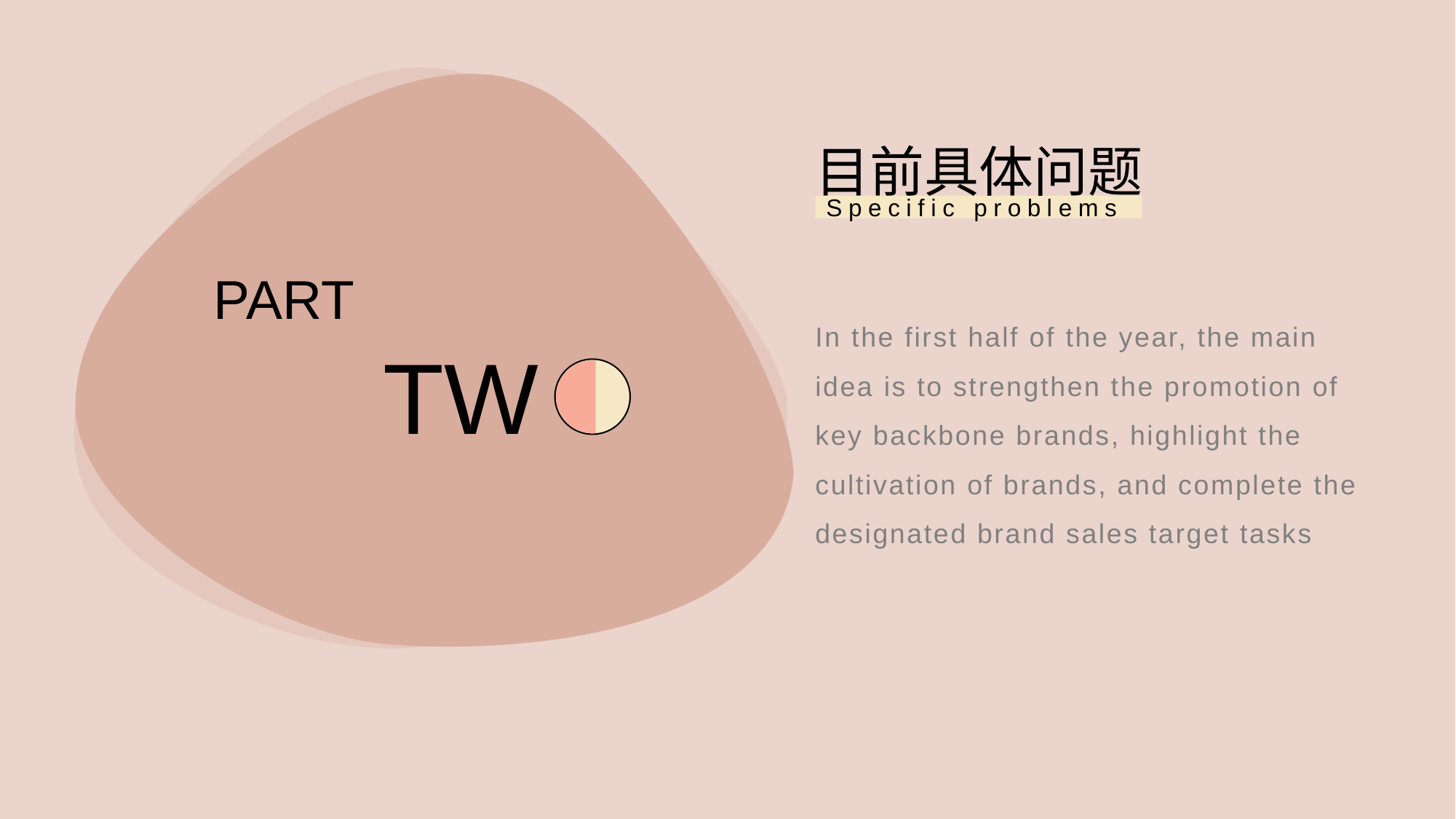

目前具体问题
Specific problems

PART
TW

In the first half of the year, the main idea is to strengthen the promotion of key backbone brands, highlight the cultivation of brands, and complete the designated brand sales target tasks